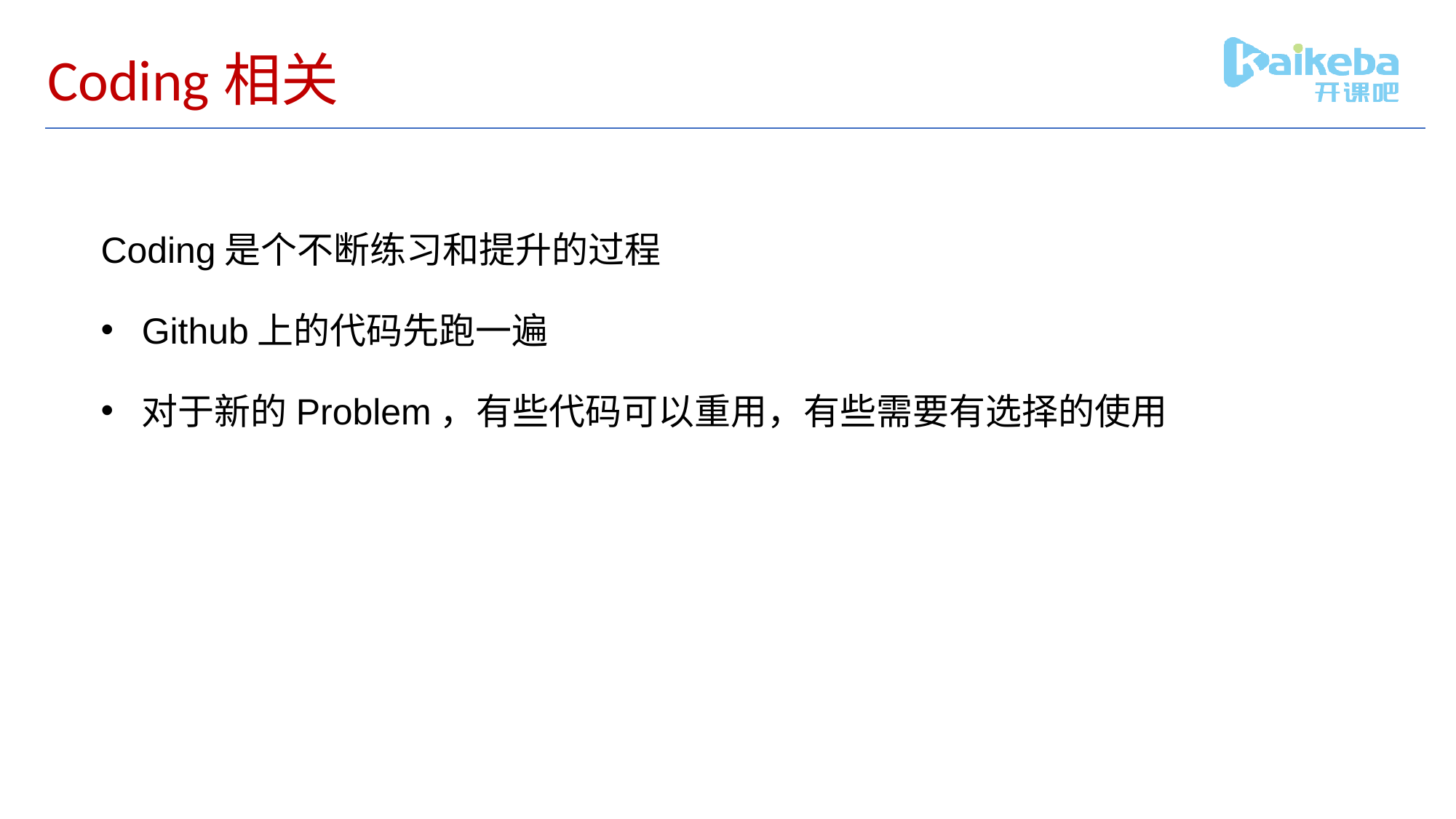

# Coding相关
Coding是个不断练习和提升的过程
Github上的代码先跑一遍
对于新的Problem，有些代码可以重用，有些需要有选择的使用